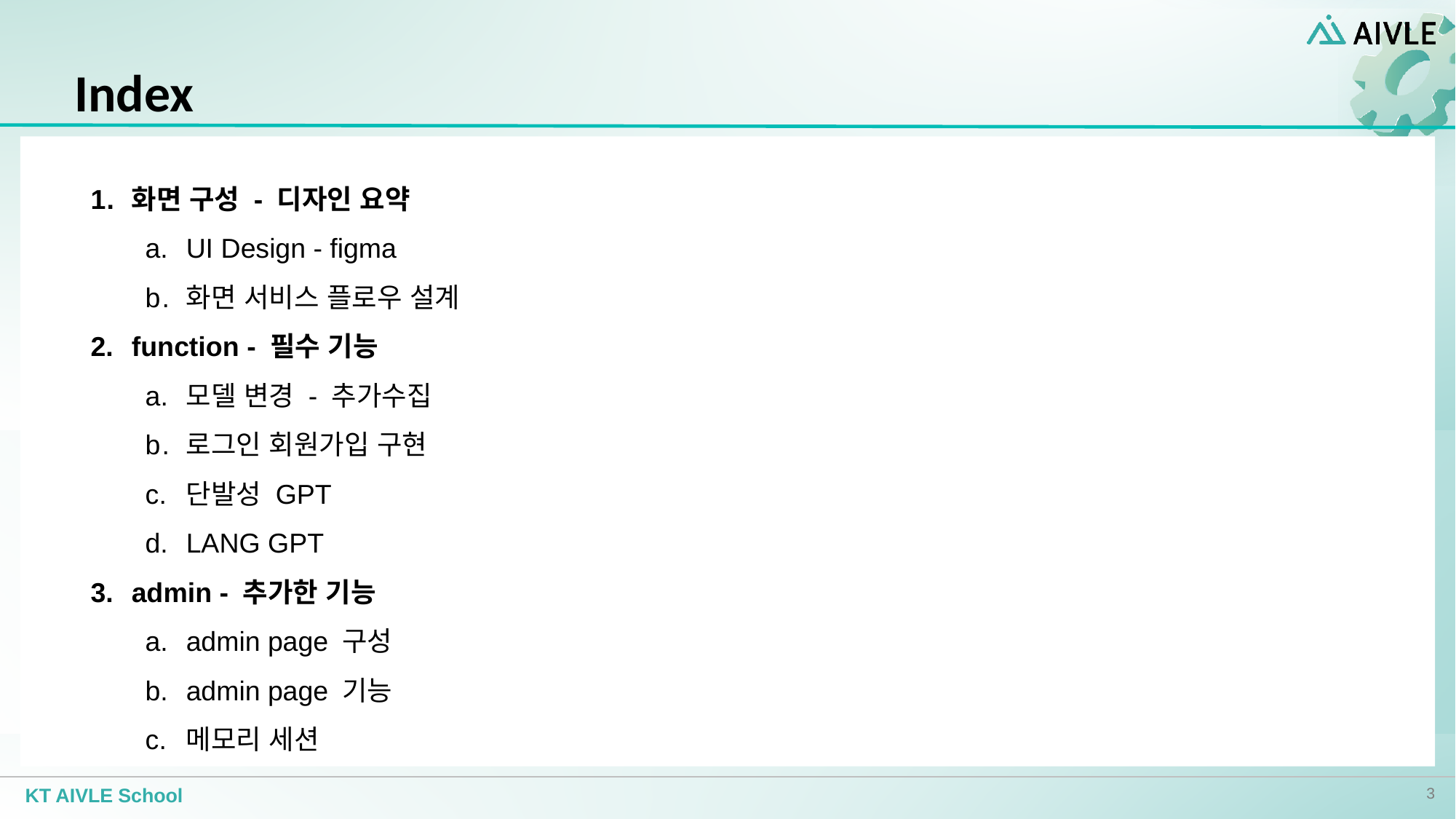

# Index
화면 구성 - 디자인 요약
UI Design - figma
화면 서비스 플로우 설계
function - 필수 기능
모델 변경 - 추가수집
로그인 회원가입 구현
단발성 GPT
LANG GPT
admin - 추가한 기능
admin page 구성
admin page 기능
메모리 세션